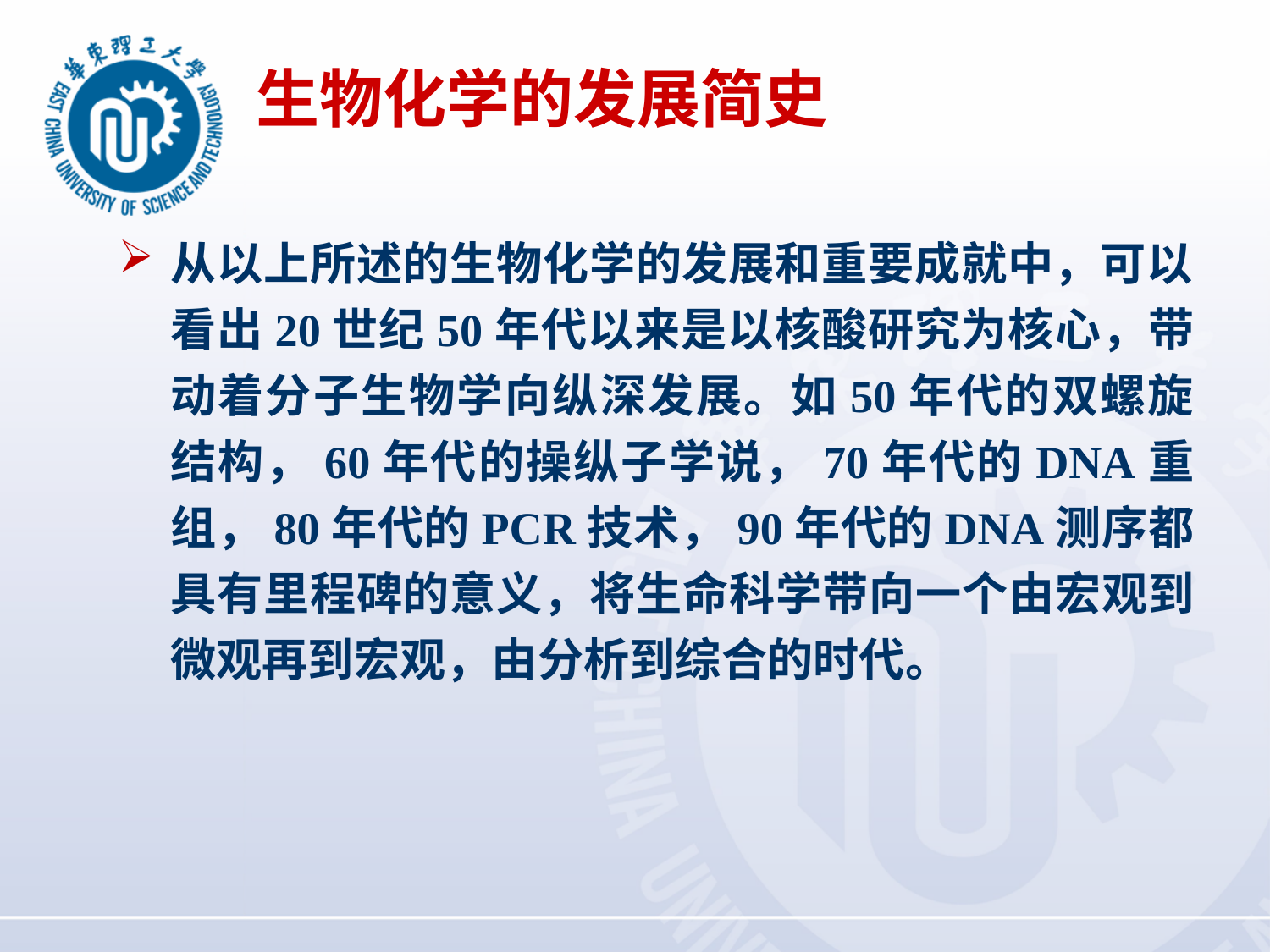

生物化学的发展简史
从以上所述的生物化学的发展和重要成就中，可以看出20世纪50年代以来是以核酸研究为核心，带动着分子生物学向纵深发展。如50年代的双螺旋结构，60年代的操纵子学说，70年代的DNA重组，80年代的PCR技术，90年代的DNA测序都具有里程碑的意义，将生命科学带向一个由宏观到微观再到宏观，由分析到综合的时代。